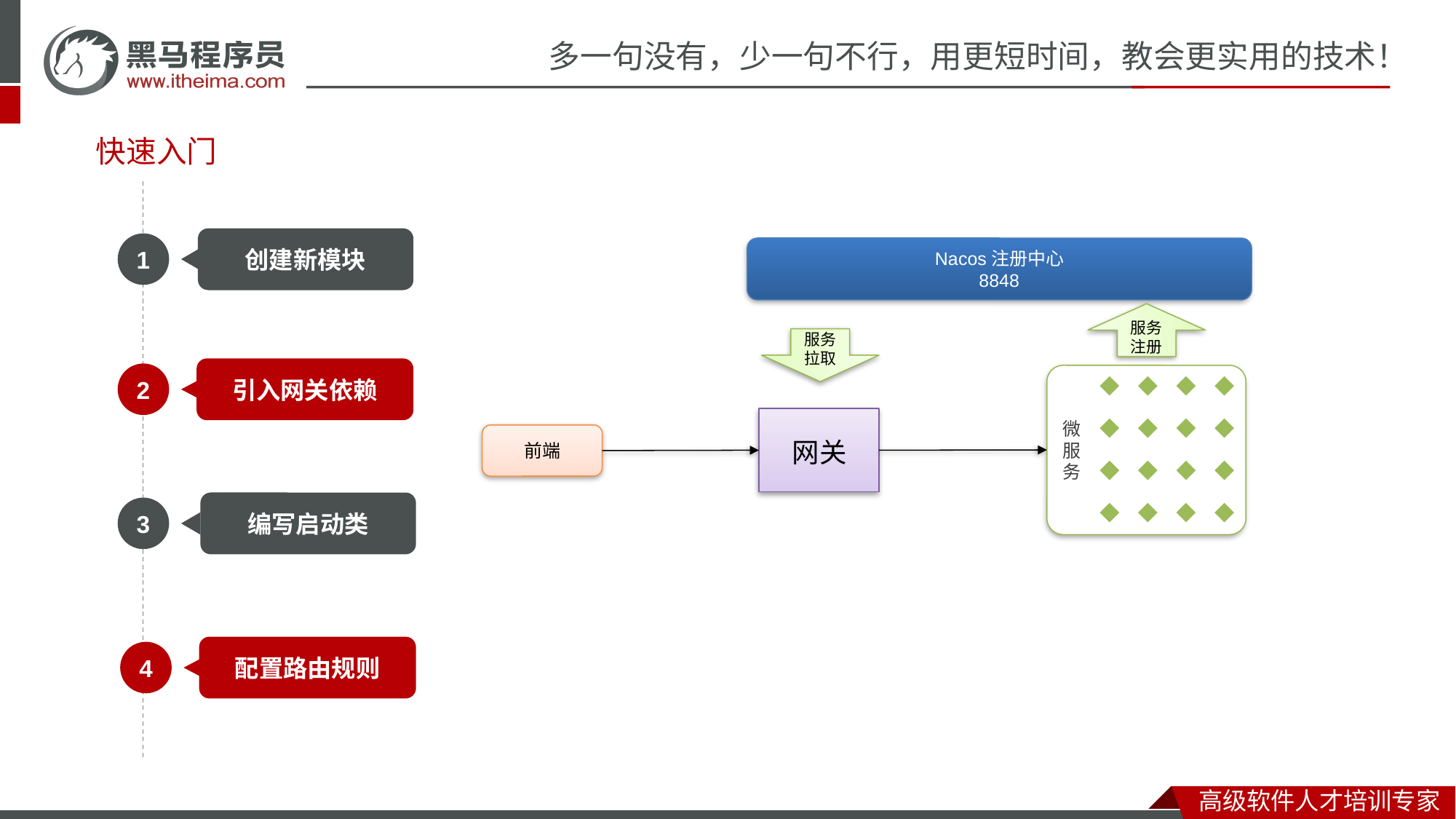

# 快速入门
创建新模块

1
Nacos注册中心
8848
服务
注册
服务
拉取
引入网关依赖

2
微
服
务

前端
???
网关

编写启动类

3

配置路由规则

4